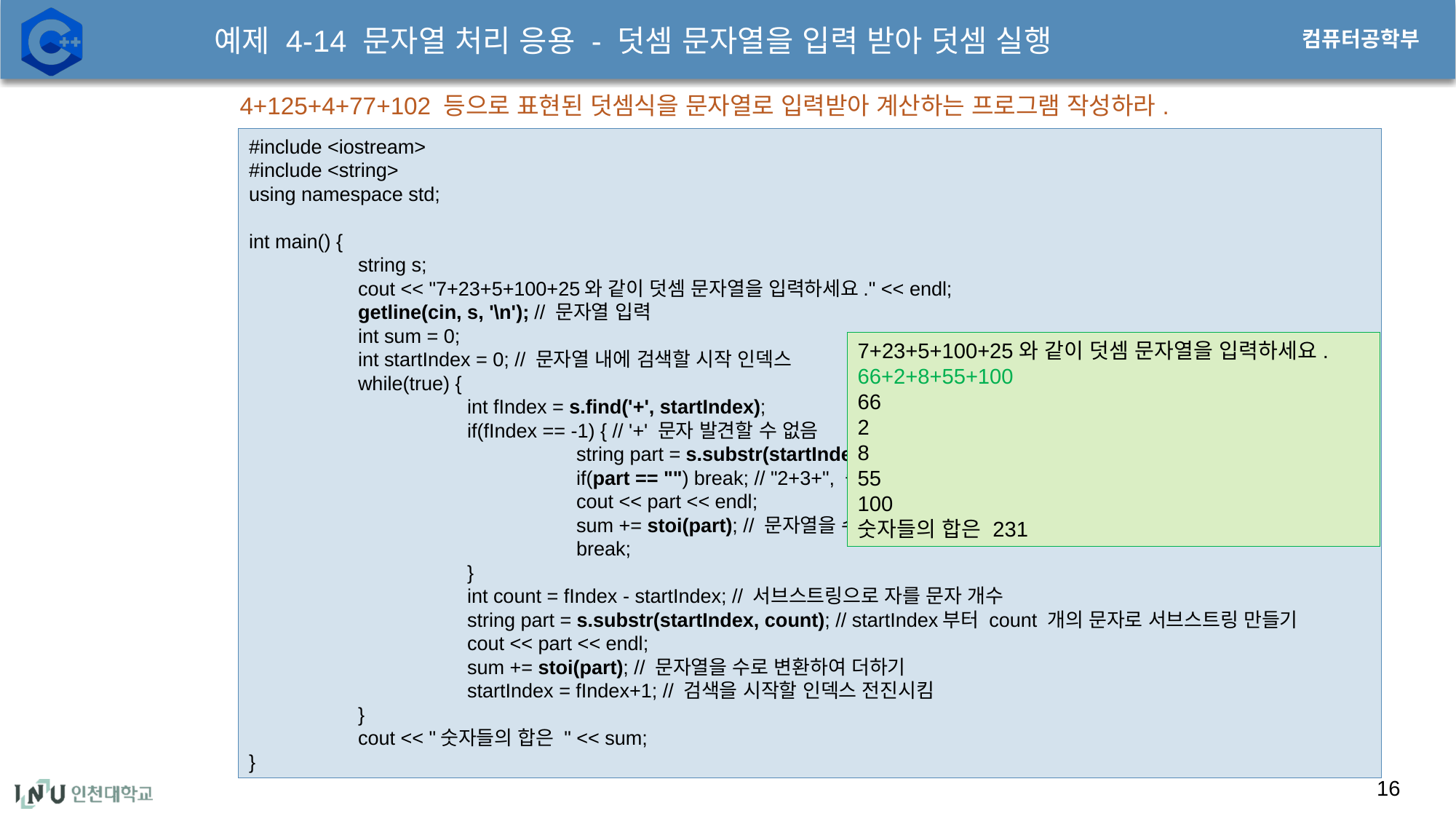

# 예제 4-14 문자열 처리 응용 - 덧셈 문자열을 입력 받아 덧셈 실행
4+125+4+77+102 등으로 표현된 덧셈식을 문자열로 입력받아 계산하는 프로그램 작성하라.
#include <iostream>
#include <string>
using namespace std;

int main() {
	string s;
	cout << "7+23+5+100+25와 같이 덧셈 문자열을 입력하세요." << endl;
	getline(cin, s, '\n'); // 문자열 입력
	int sum = 0;
	int startIndex = 0; // 문자열 내에 검색할 시작 인덱스
	while(true) {
		int fIndex = s.find('+', startIndex);
		if(fIndex == -1) { // '+' 문자 발견할 수 없음
			string part = s.substr(startIndex);
			if(part == "") break; // "2+3+", 즉 +로 끝나는 경우
			cout << part << endl;
			sum += stoi(part); // 문자열을 수로 변환하여 더하기
			break;
		}
		int count = fIndex - startIndex; // 서브스트링으로 자를 문자 개수
		string part = s.substr(startIndex, count); // startIndex부터 count 개의 문자로 서브스트링 만들기
		cout << part << endl;
		sum += stoi(part); // 문자열을 수로 변환하여 더하기
		startIndex = fIndex+1; // 검색을 시작할 인덱스 전진시킴
	}
	cout << "숫자들의 합은 " << sum;
}
7+23+5+100+25와 같이 덧셈 문자열을 입력하세요.
66+2+8+55+100
66
2
8
55
100
숫자들의 합은 231